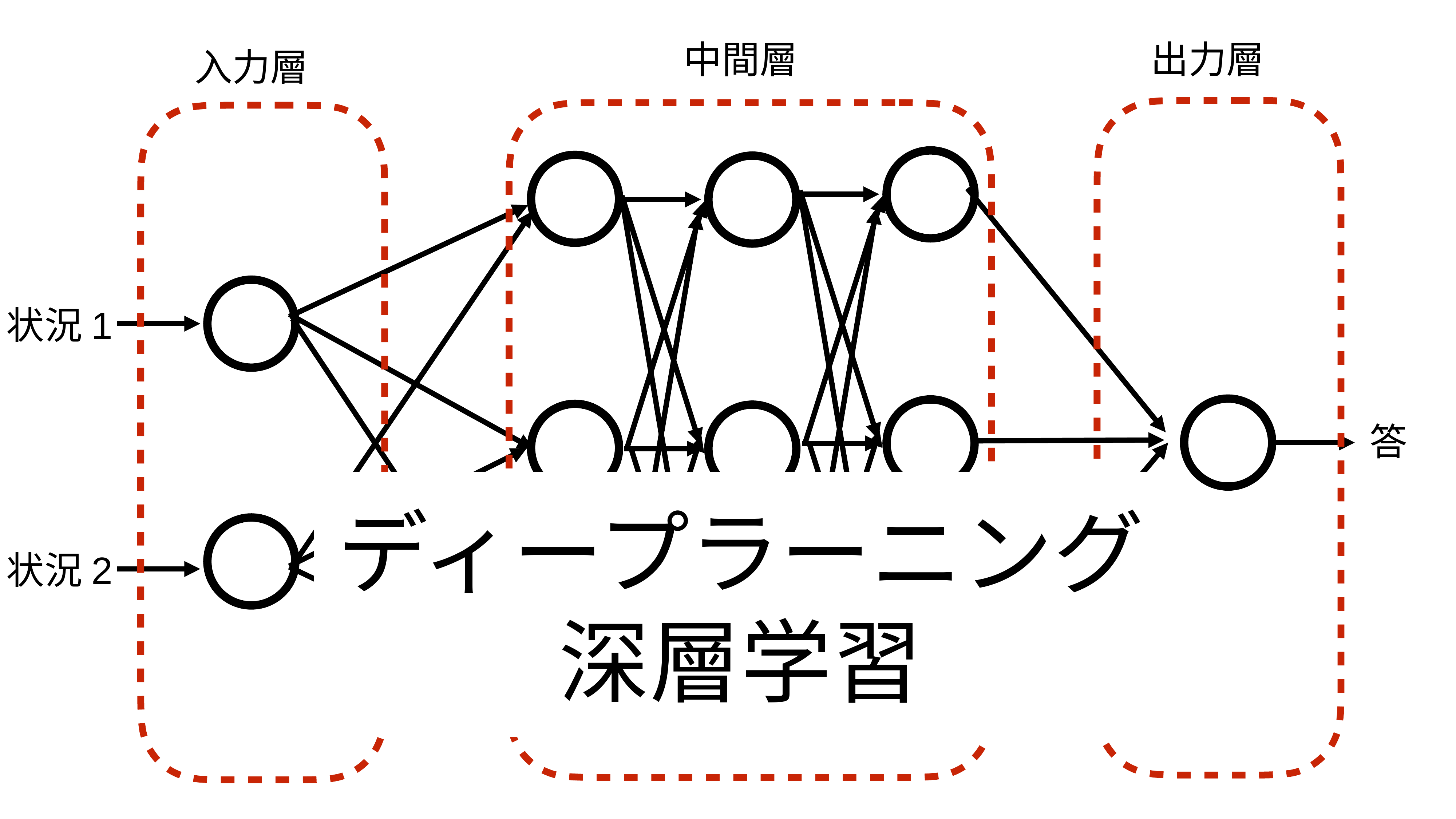

中間層
出力層
入力層

状況1

答

ディープラーニング
深層学習

状況2